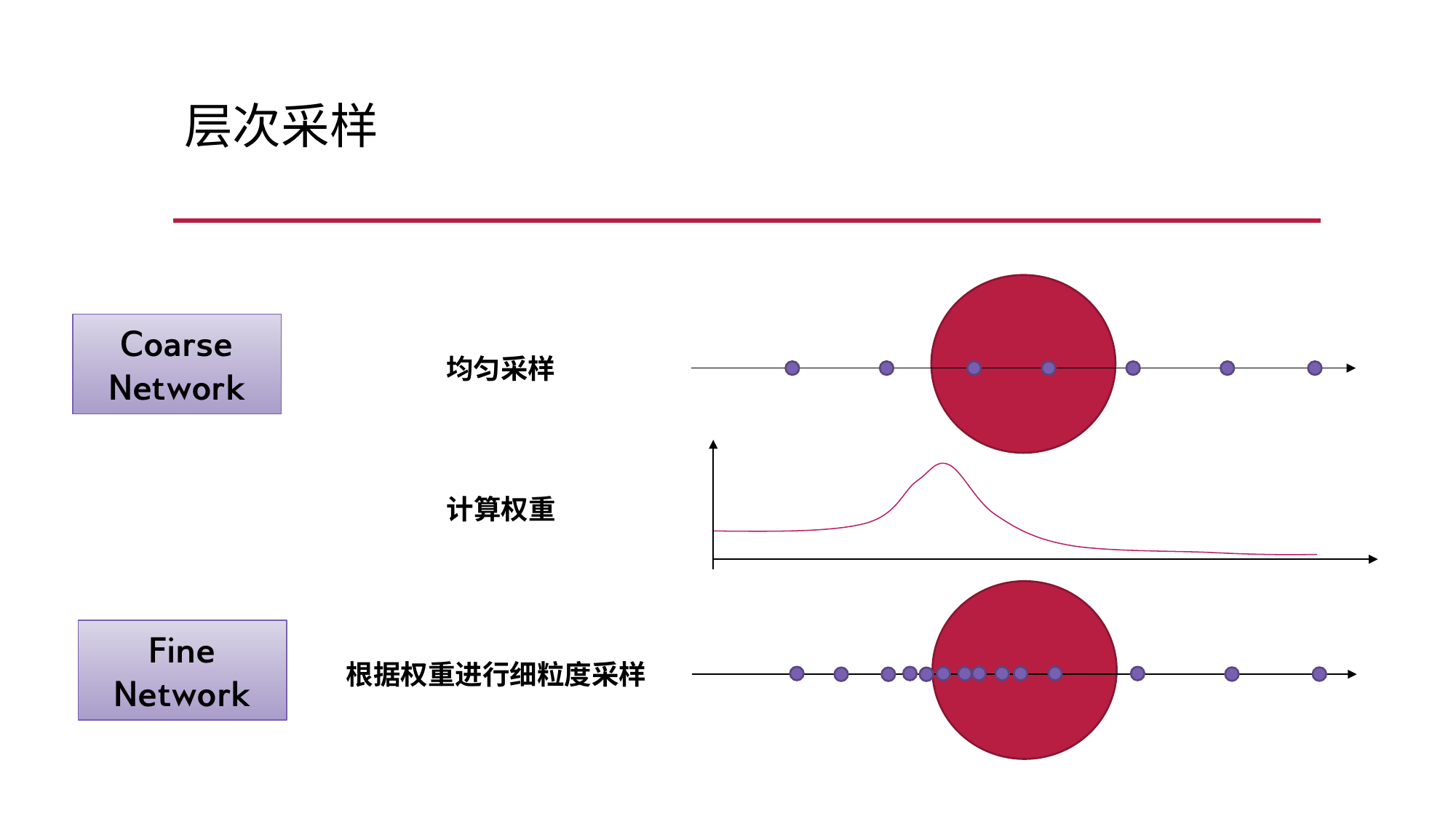

# 层次采样

Coarse
Network
均匀采样

计算权重

Fine
Network
根据权重进行细粒度采样